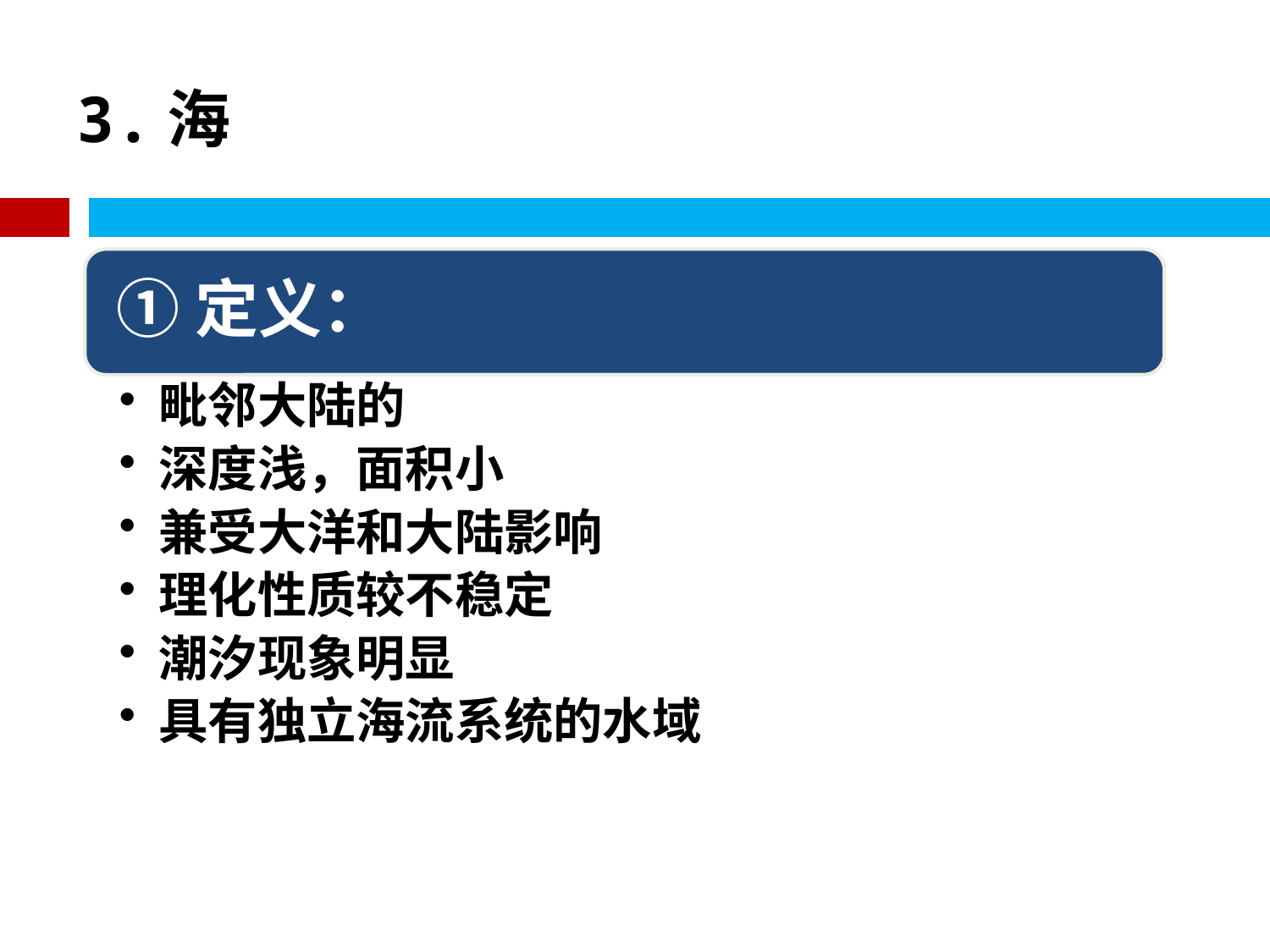

# 3.海
①定义：
毗邻大陆的
深度浅，面积小
兼受大洋和大陆影响
理化性质较不稳定
潮汐现象明显
具有独立海流系统的水域